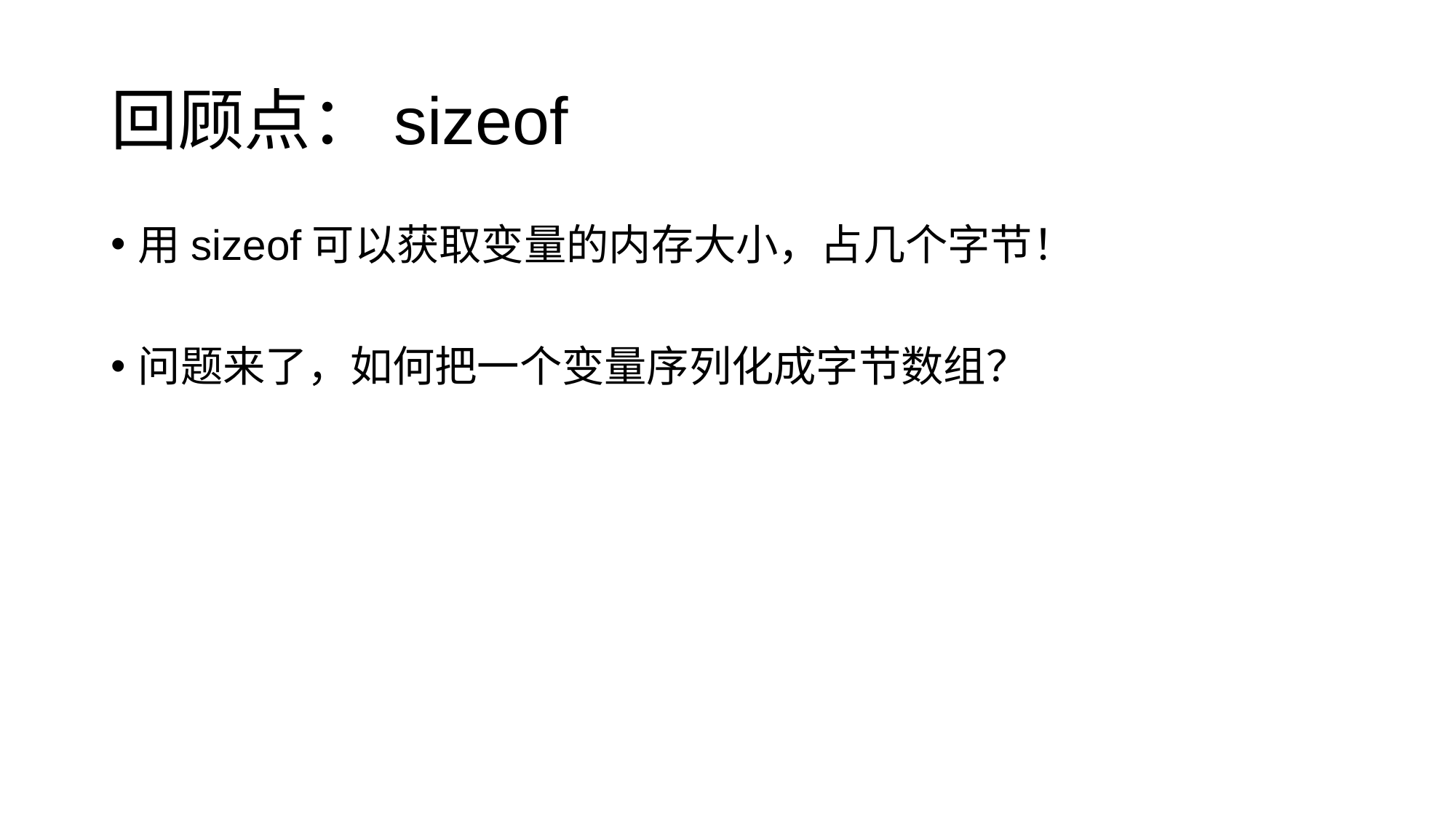

# 回顾点：sizeof
用sizeof可以获取变量的内存大小，占几个字节！

问题来了，如何把一个变量序列化成字节数组？